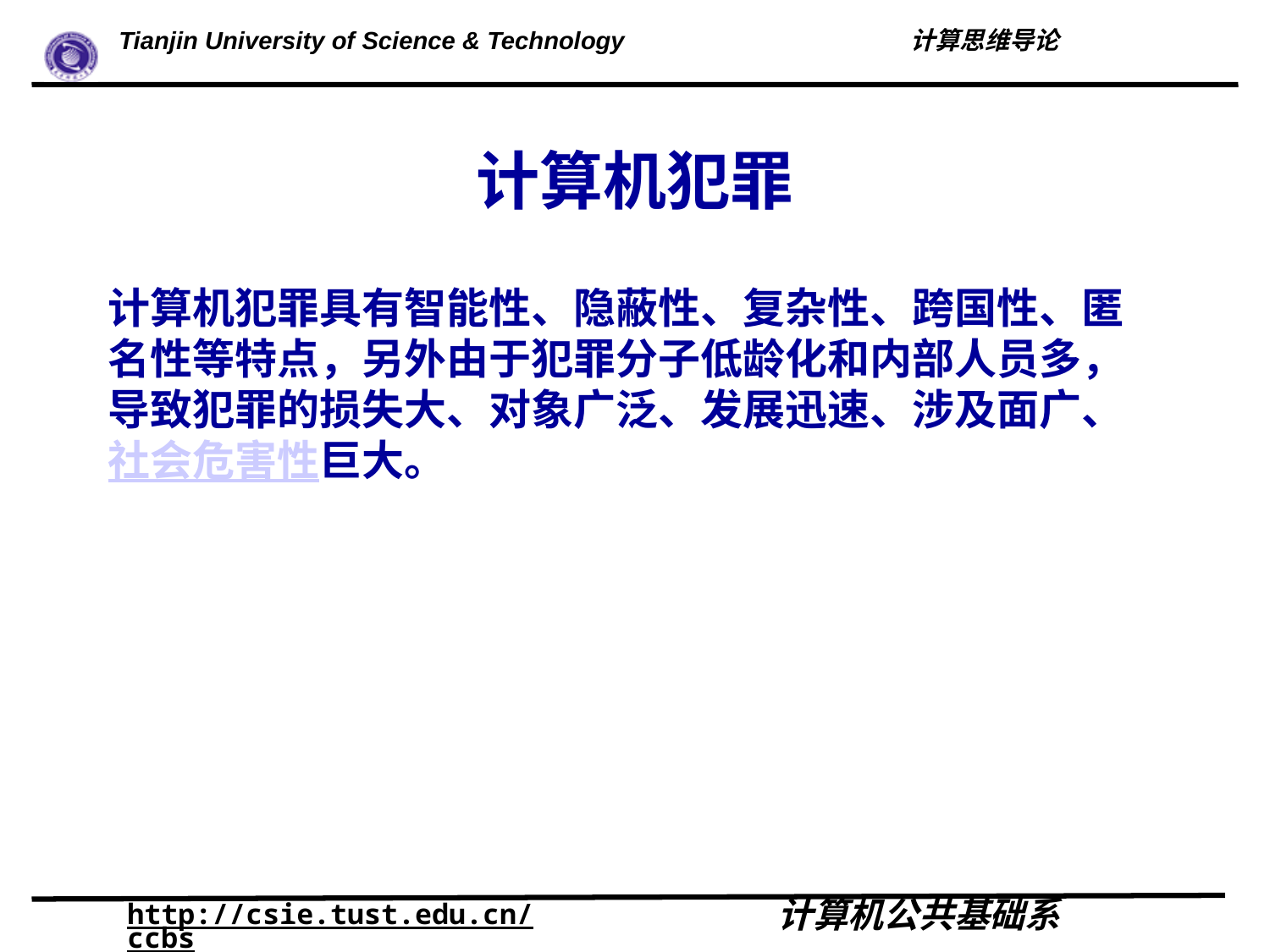

# 计算机犯罪
计算机犯罪具有智能性、隐蔽性、复杂性、跨国性、匿名性等特点，另外由于犯罪分子低龄化和内部人员多，导致犯罪的损失大、对象广泛、发展迅速、涉及面广、社会危害性巨大。